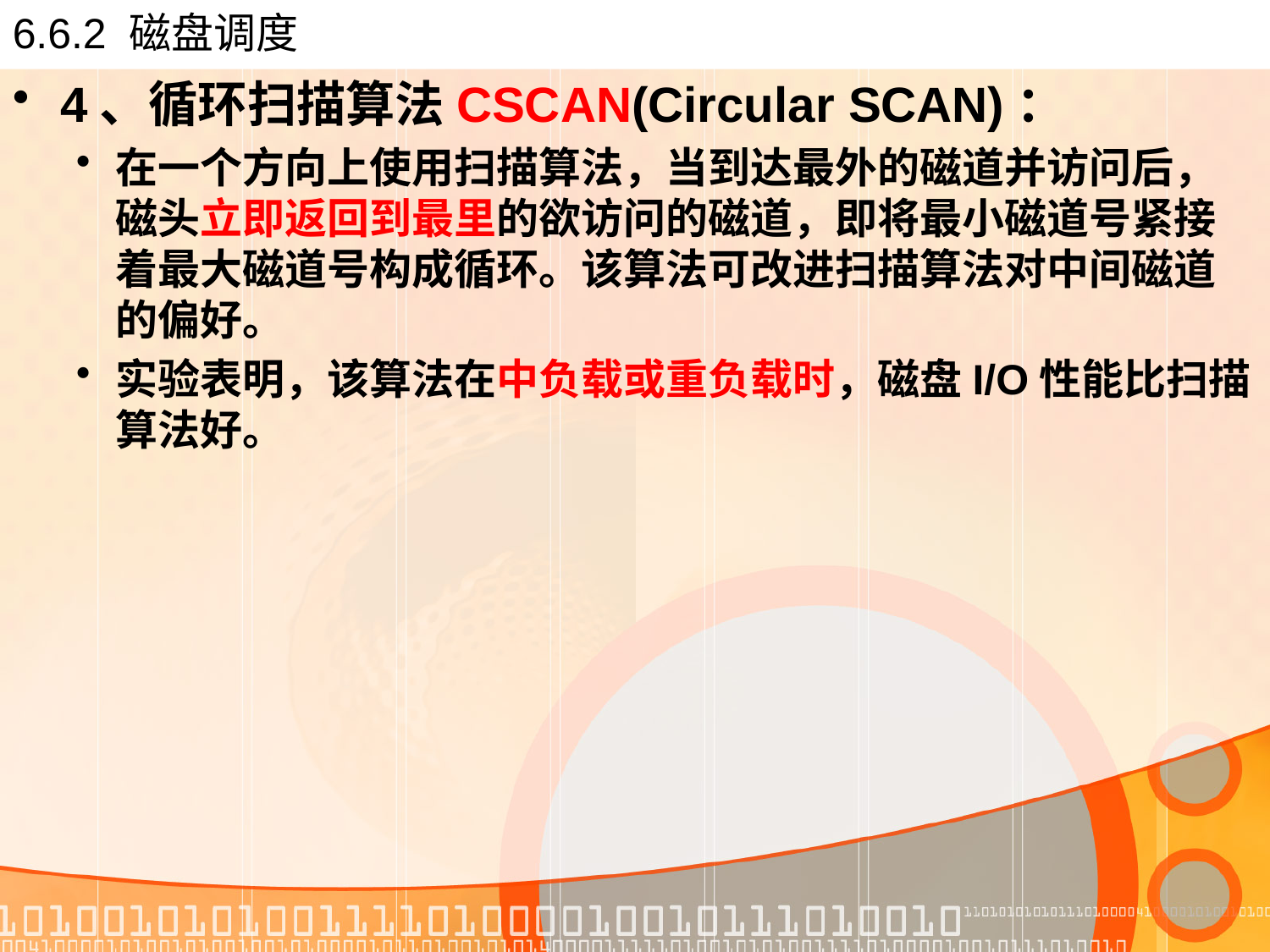

# 6.6.2 磁盘调度
4、循环扫描算法CSCAN(Circular SCAN)：
在一个方向上使用扫描算法，当到达最外的磁道并访问后，磁头立即返回到最里的欲访问的磁道，即将最小磁道号紧接着最大磁道号构成循环。该算法可改进扫描算法对中间磁道的偏好。
实验表明，该算法在中负载或重负载时，磁盘I/O性能比扫描算法好。